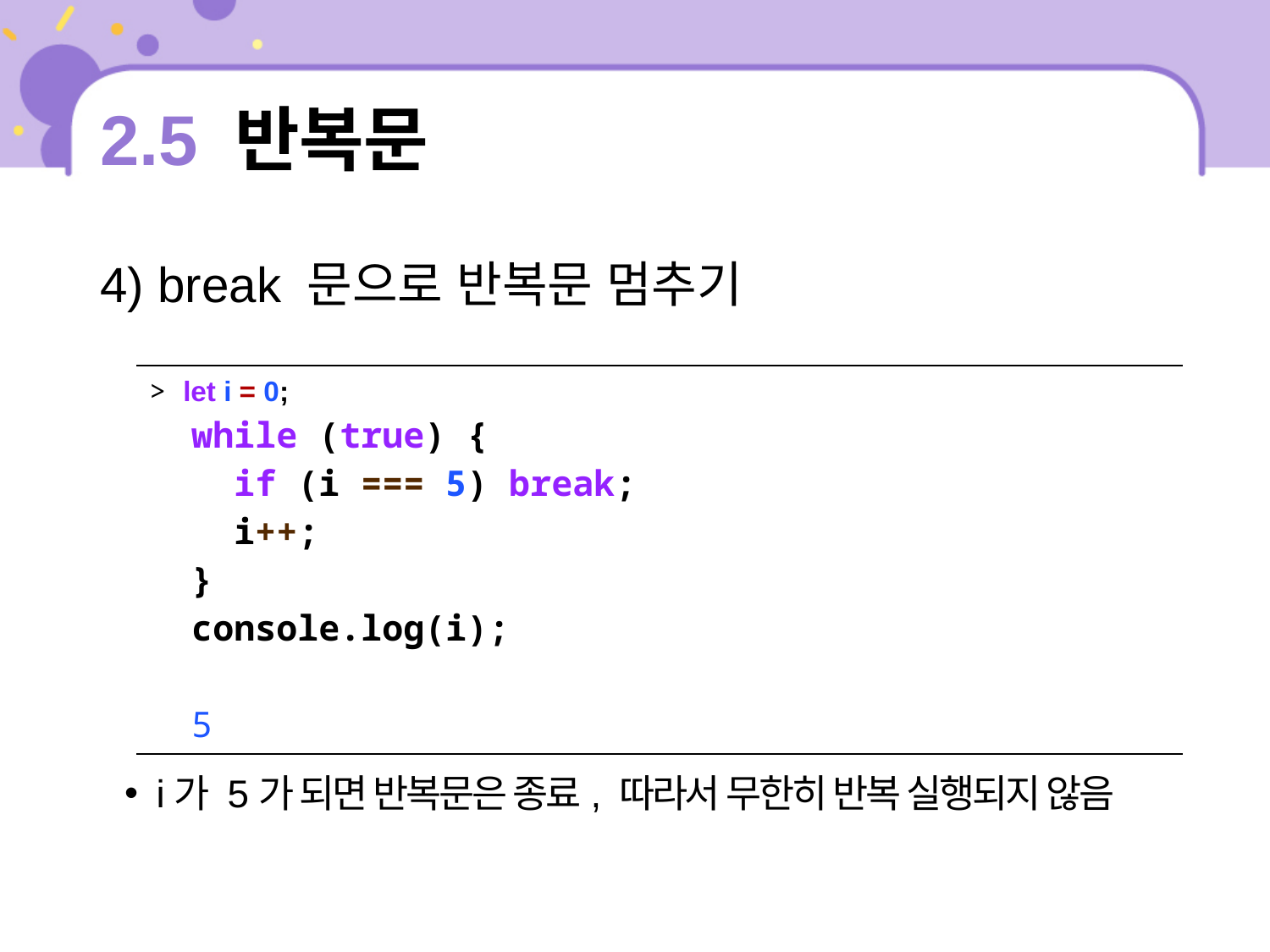

# 2.5 반복문
4) break 문으로 반복문 멈추기

i가 5가 되면 반복문은 종료, 따라서 무한히 반복 실행되지 않음

| > let i = 0; while (true) { if (i === 5) break; i++; } console.log(i); 5 |
| --- |